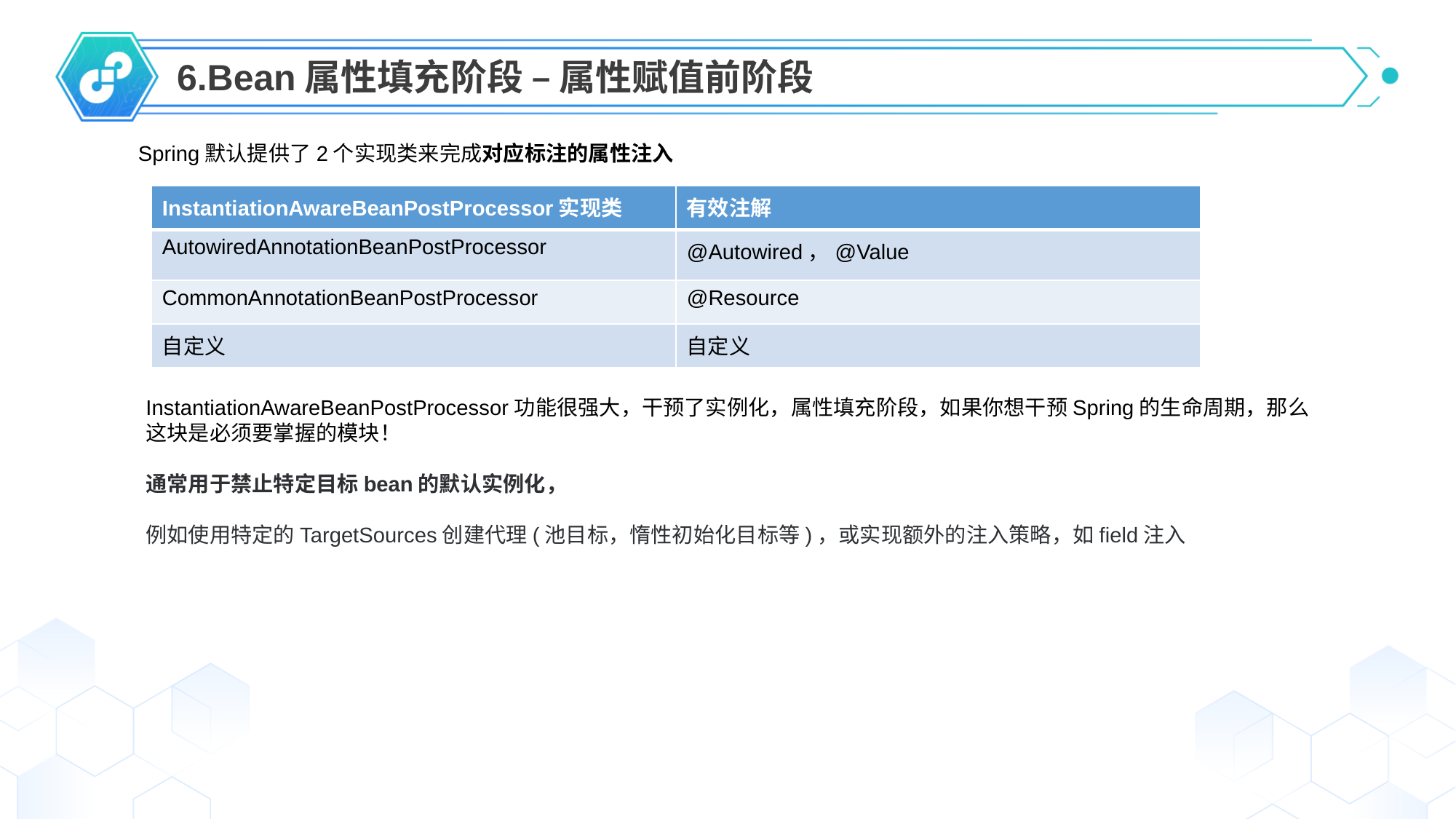

6.Bean属性填充阶段 – 属性赋值前阶段

Spring默认提供了2个实现类来完成对应标注的属性注入
| InstantiationAwareBeanPostProcessor实现类 | 有效注解 |
| --- | --- |
| AutowiredAnnotationBeanPostProcessor | @Autowired，@Value |
| CommonAnnotationBeanPostProcessor | @Resource |
| 自定义 | 自定义 |
InstantiationAwareBeanPostProcessor功能很强大，干预了实例化，属性填充阶段，如果你想干预Spring的生命周期，那么
这块是必须要掌握的模块！

通常用于禁止特定目标bean的默认实例化，
例如使用特定的TargetSources创建代理(池目标，惰性初始化目标等)，或实现额外的注入策略，如field注入